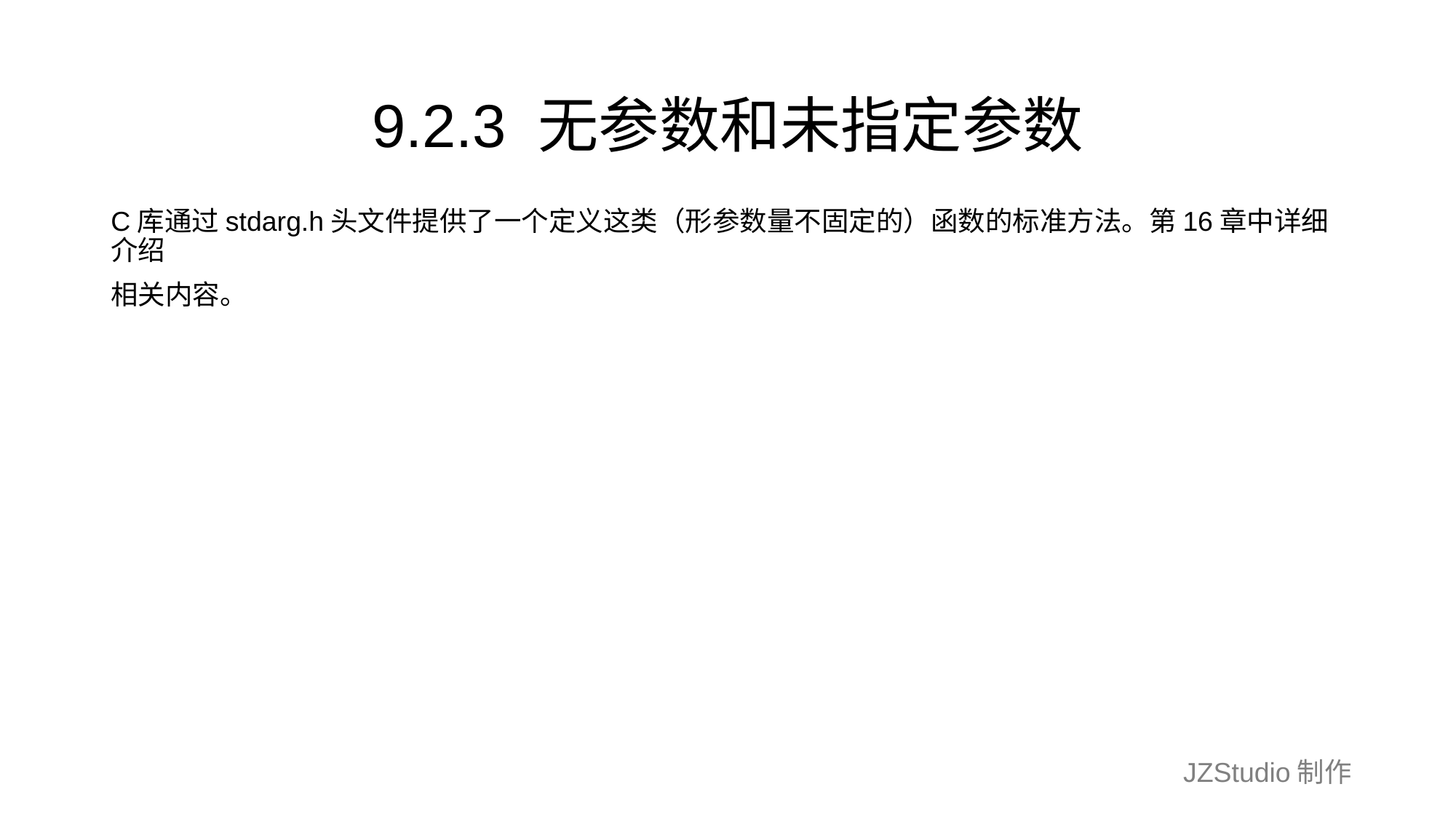

# 9.2.3 无参数和未指定参数
C库通过stdarg.h头文件提供了一个定义这类（形参数量不固定的）函数的标准方法。第16章中详细介绍
相关内容。